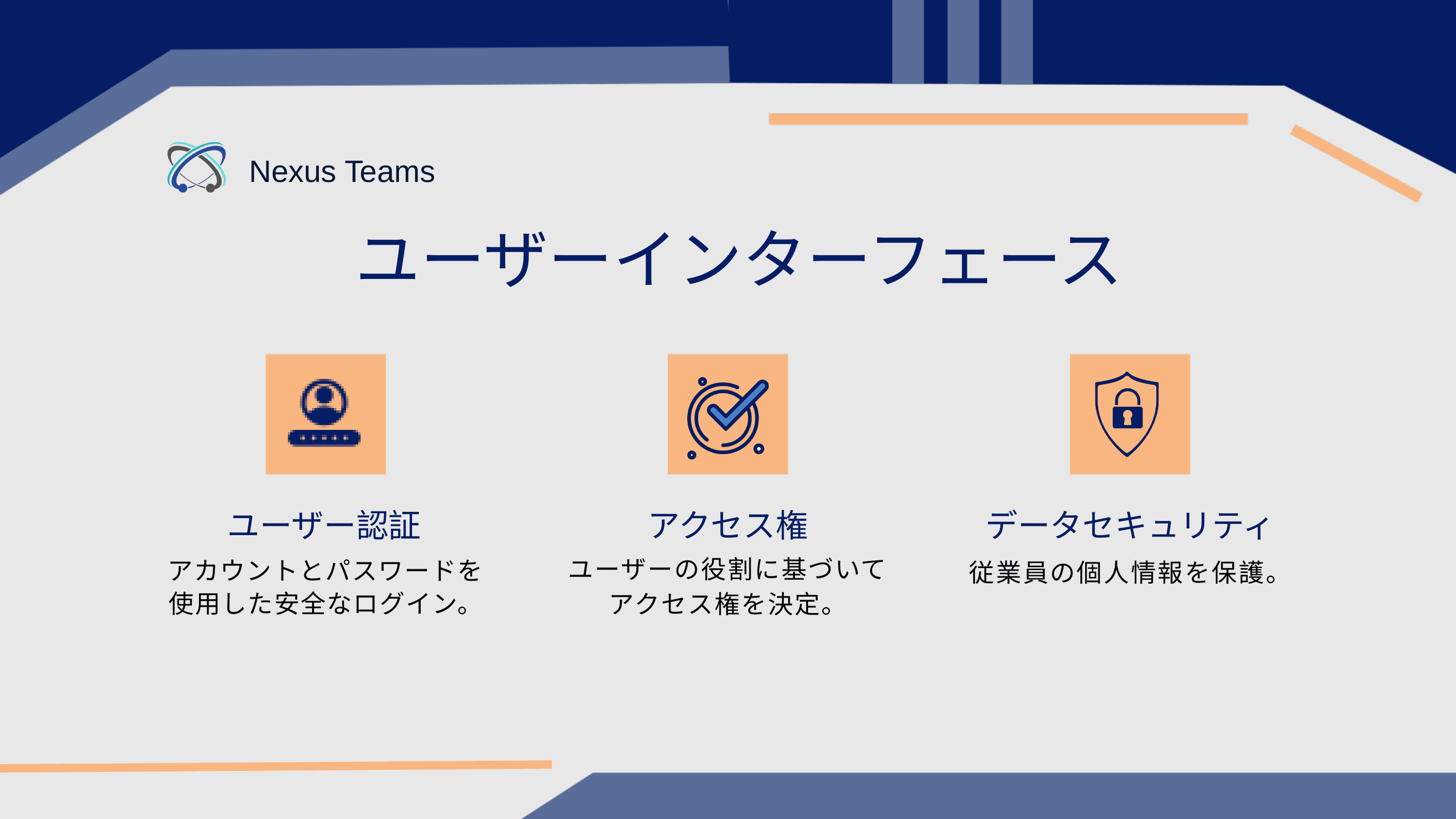

Nexus Teams
ユーザーインターフェース

ユーザー認証
アクセス権
データセキュリティ
ユーザーの役割に基づいてアクセス権を決定。
アカウントとパスワードを使用した安全なログイン。
従業員の個人情報を保護。